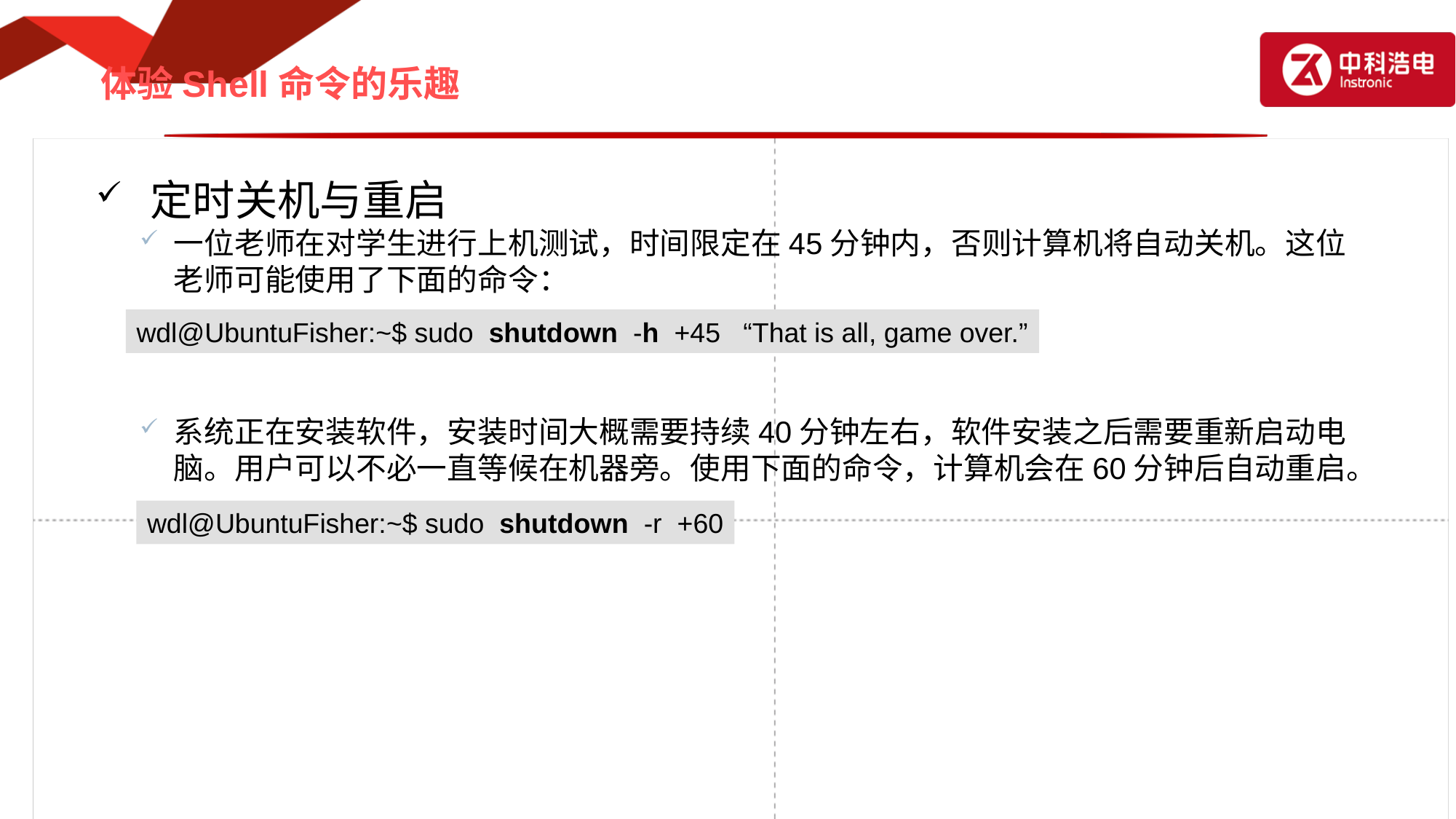

# 体验Shell命令的乐趣
定时关机与重启
一位老师在对学生进行上机测试，时间限定在45分钟内，否则计算机将自动关机。这位老师可能使用了下面的命令：

系统正在安装软件，安装时间大概需要持续40分钟左右，软件安装之后需要重新启动电脑。用户可以不必一直等候在机器旁。使用下面的命令，计算机会在60分钟后自动重启。
wdl@UbuntuFisher:~$ sudo  shutdown  -h  +45   “That is all, game over.”
wdl@UbuntuFisher:~$ sudo  shutdown  -r  +60